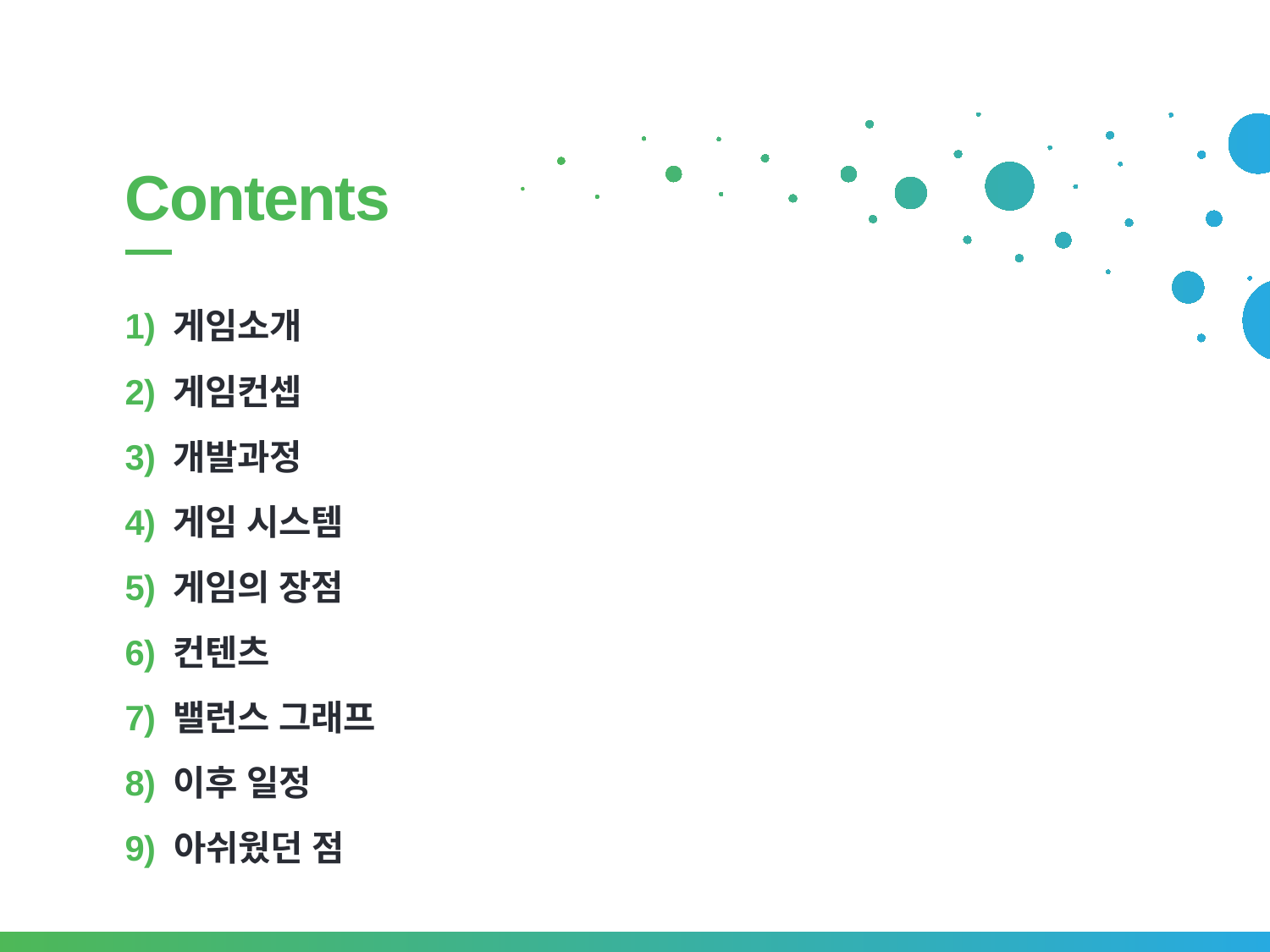

# Contents
1) 게임소개
2) 게임컨셉
3) 개발과정
4) 게임 시스템
5) 게임의 장점
6) 컨텐츠
7) 밸런스 그래프
8) 이후 일정
9) 아쉬웠던 점